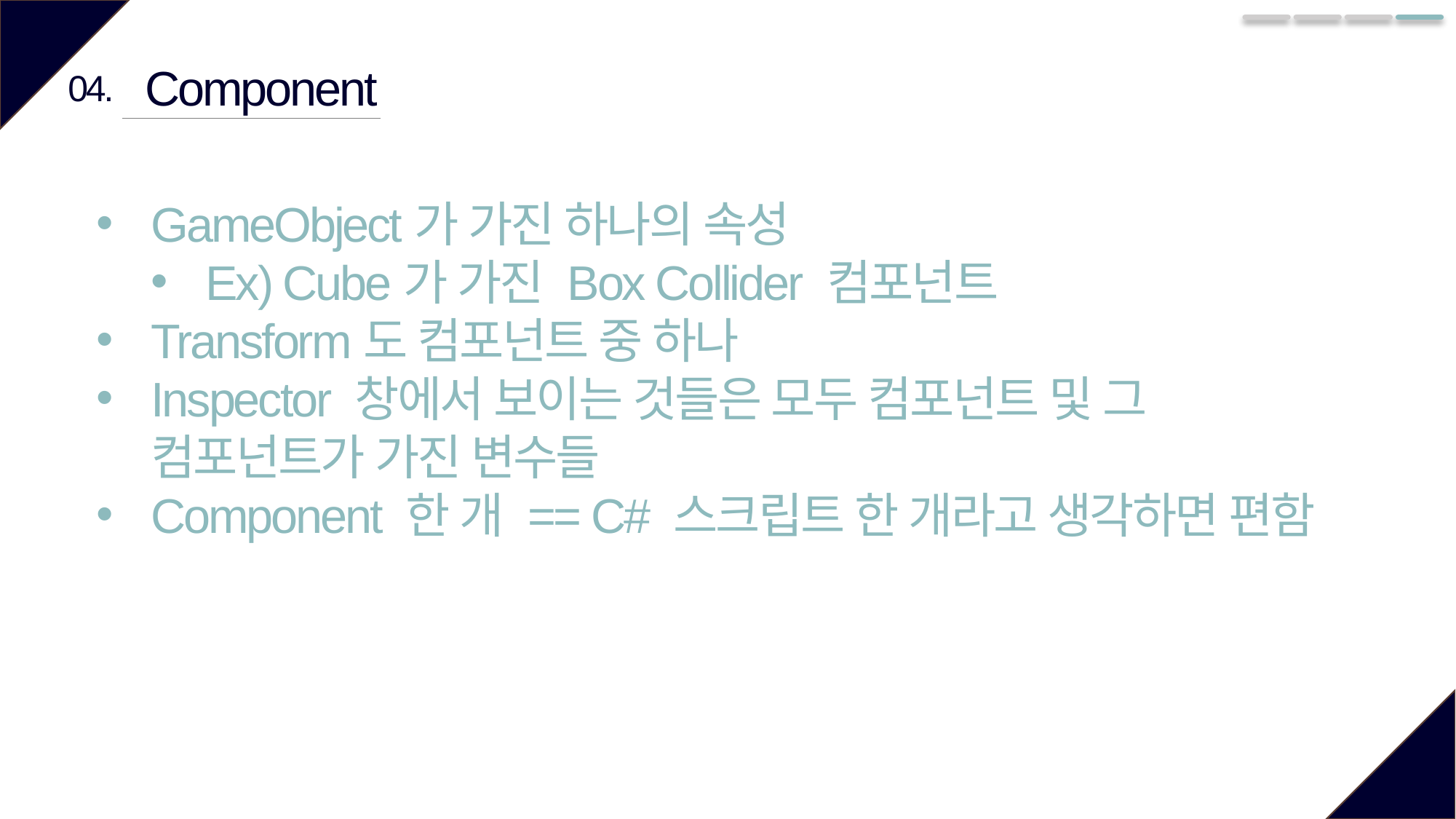

Component
04.
GameObject가 가진 하나의 속성
Ex) Cube가 가진 Box Collider 컴포넌트
Transform도 컴포넌트 중 하나
Inspector 창에서 보이는 것들은 모두 컴포넌트 및 그 컴포넌트가 가진 변수들
Component 한 개 == C# 스크립트 한 개라고 생각하면 편함